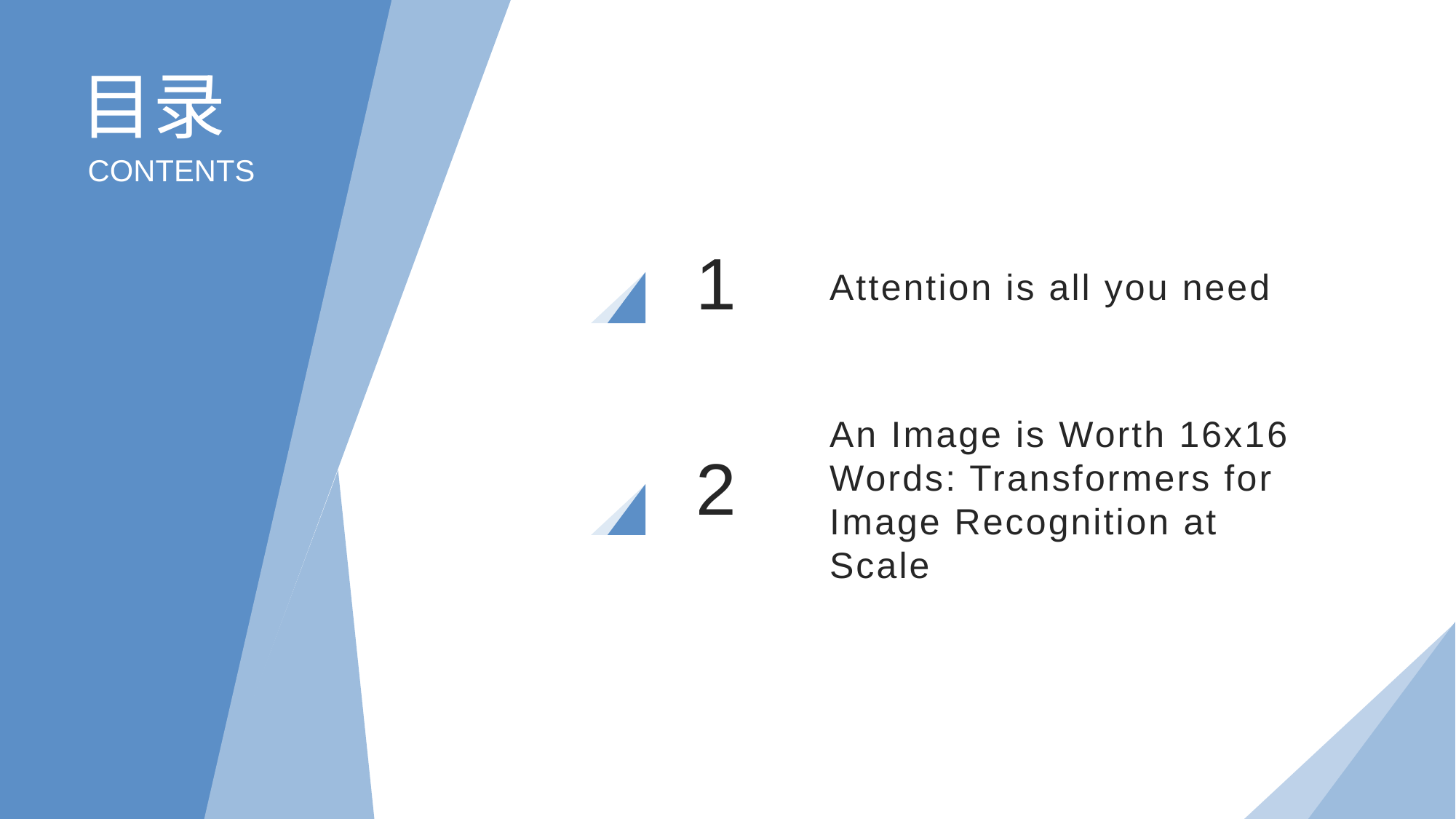

目录
CONTENTS
Attention is all you need
1

An Image is Worth 16x16 Words: Transformers for Image Recognition at Scale
2